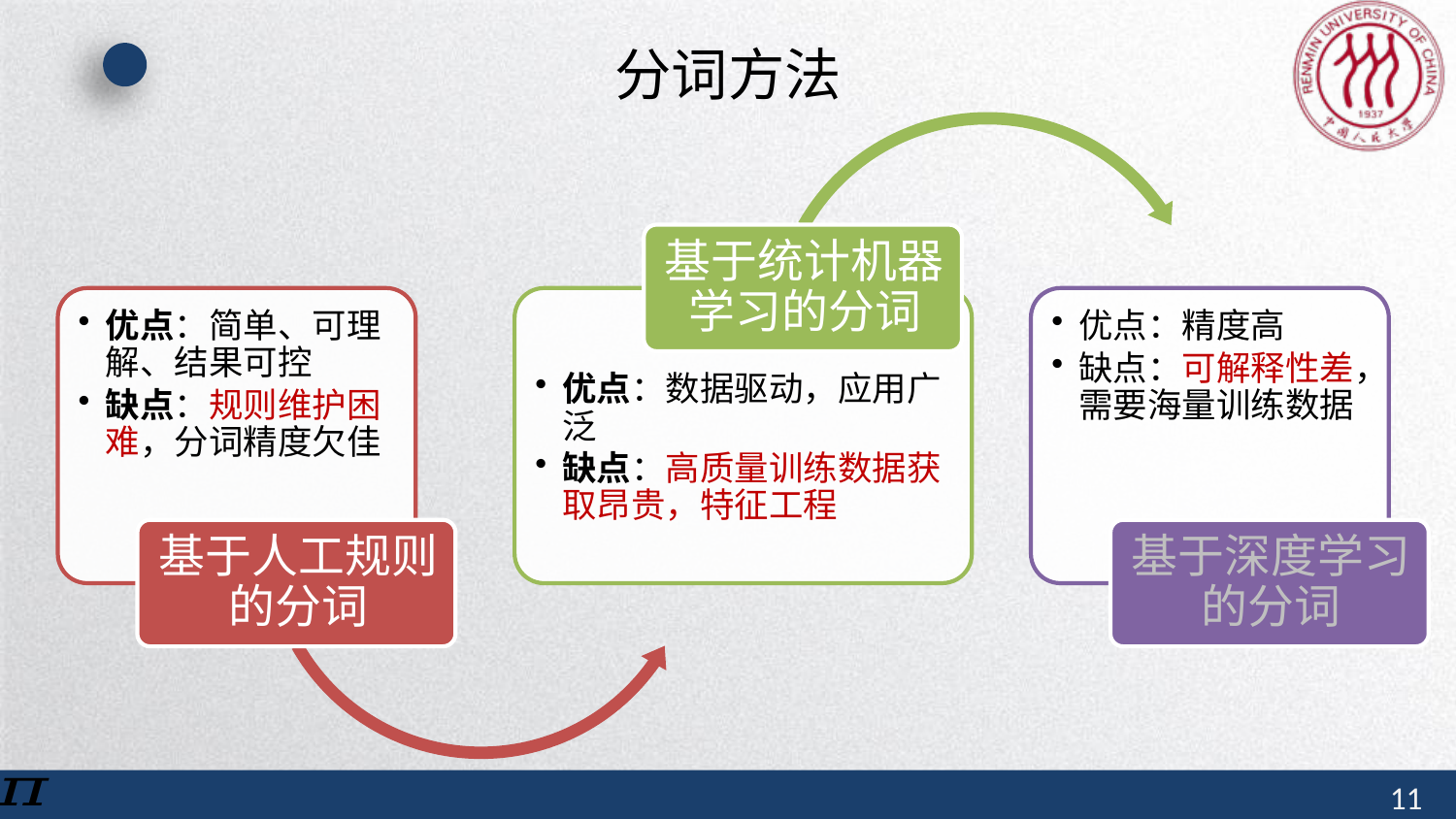

# 分词方法
优点：简单、可理解、结果可控
缺点：规则维护困难，分词精度欠佳
基于人工规则的分词
优点：数据驱动，应用广泛
缺点：高质量训练数据获取昂贵，特征工程
基于统计机器学习的分词
优点：精度高
缺点：可解释性差，需要海量训练数据
基于深度学习的分词